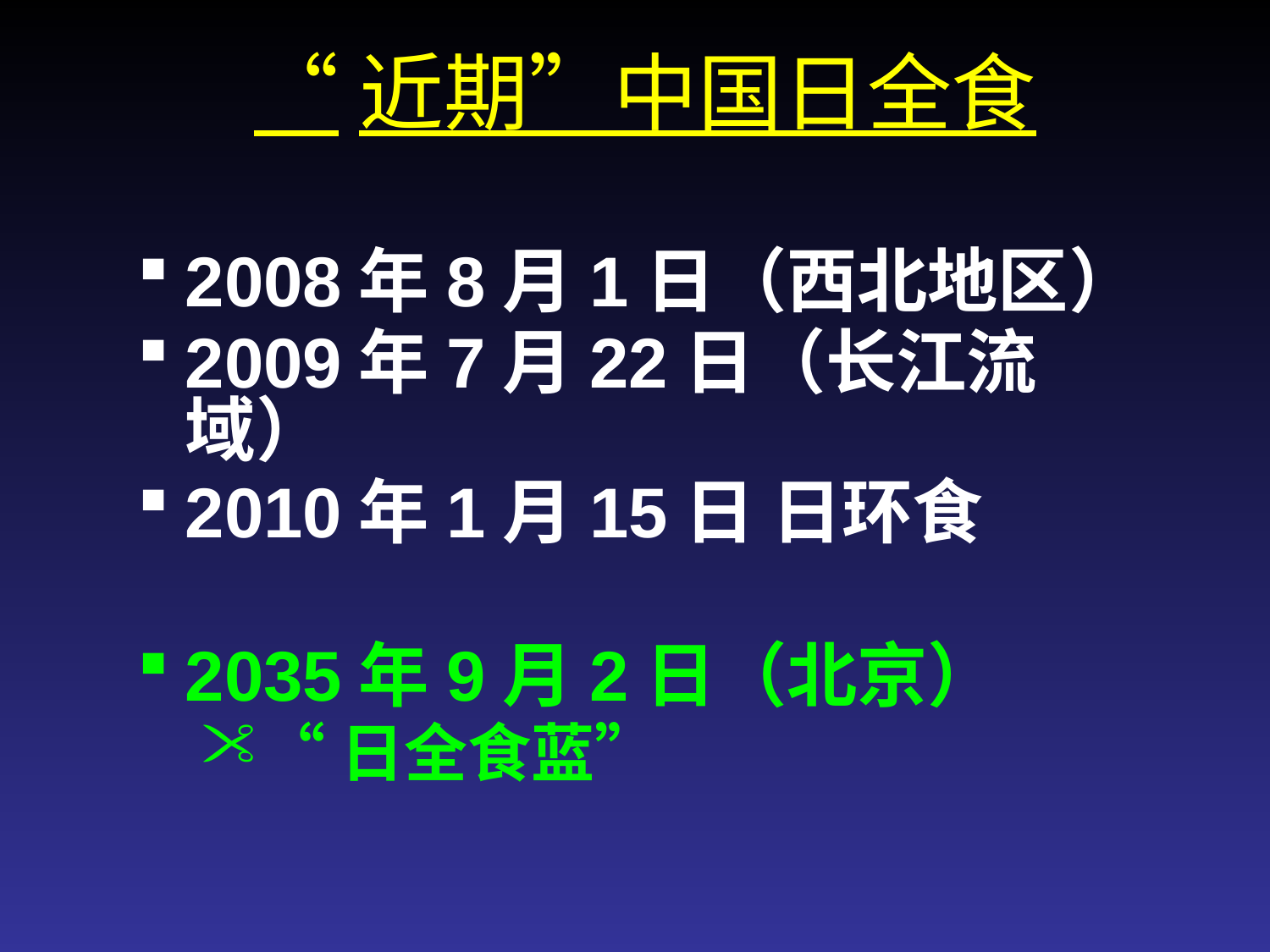

“近期”中国日全食
2008年8月1日（西北地区）
2009年7月22日（长江流域）
2010年1月15日 日环食

2035年9月2日（北京）
“日全食蓝”